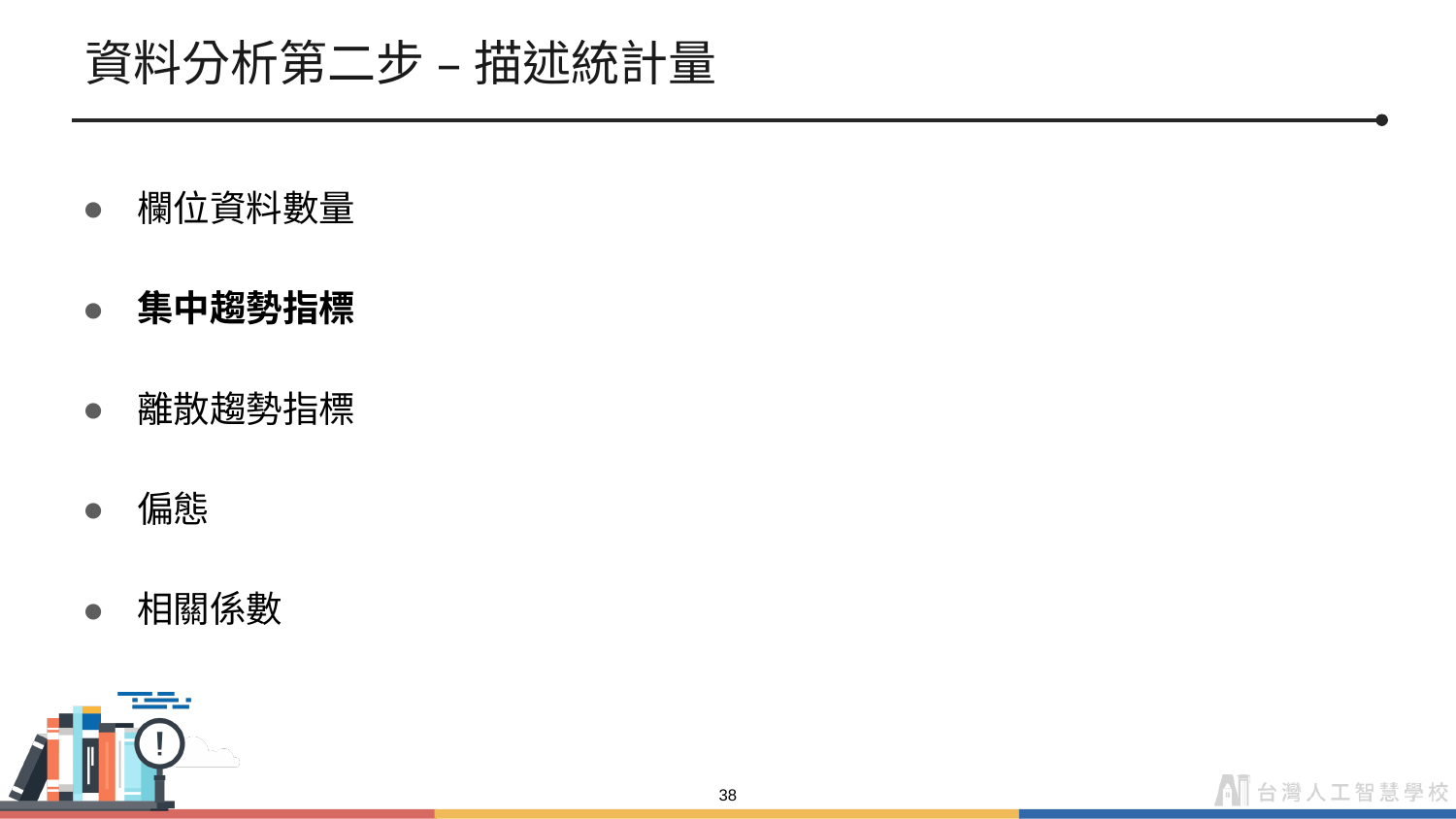

# 資料分析第二步 – 描述統計量
欄位資料數量

集中趨勢指標

離散趨勢指標

偏態

相關係數
38